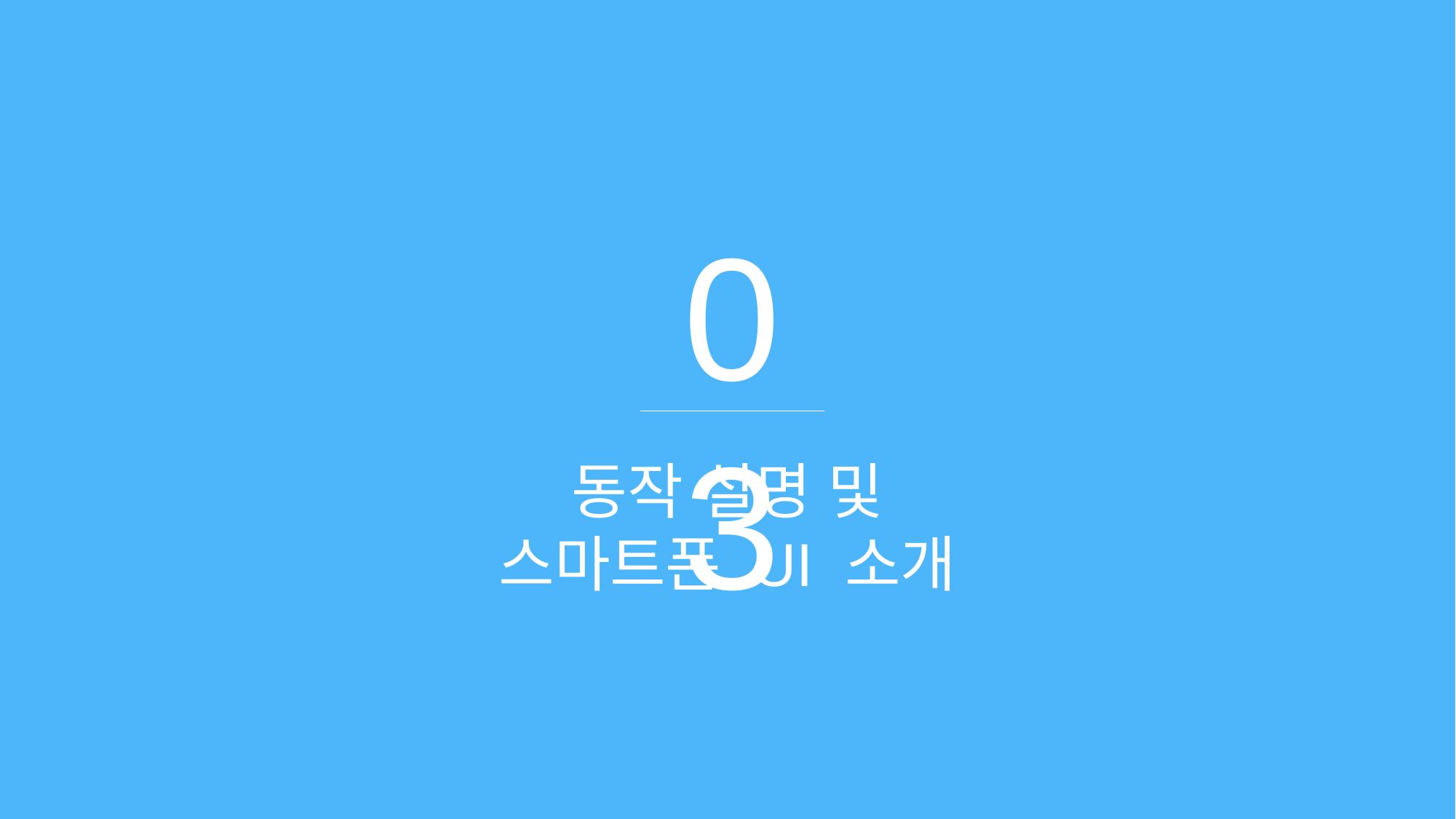

03
동작 설명 및
스마트폰 UI 소개